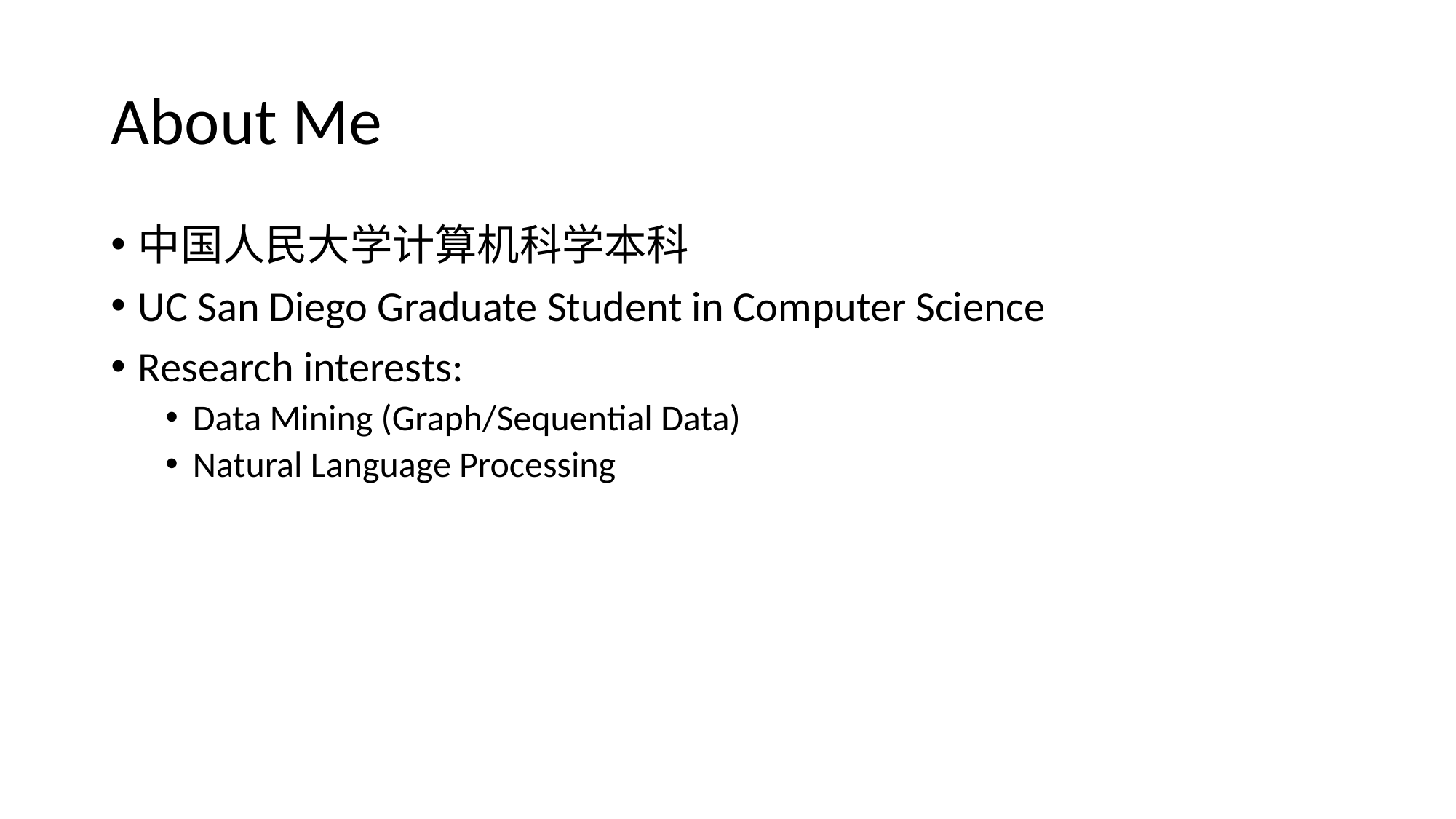

# About Me
中国人民大学计算机科学本科
UC San Diego Graduate Student in Computer Science
Research interests:
Data Mining (Graph/Sequential Data)
Natural Language Processing